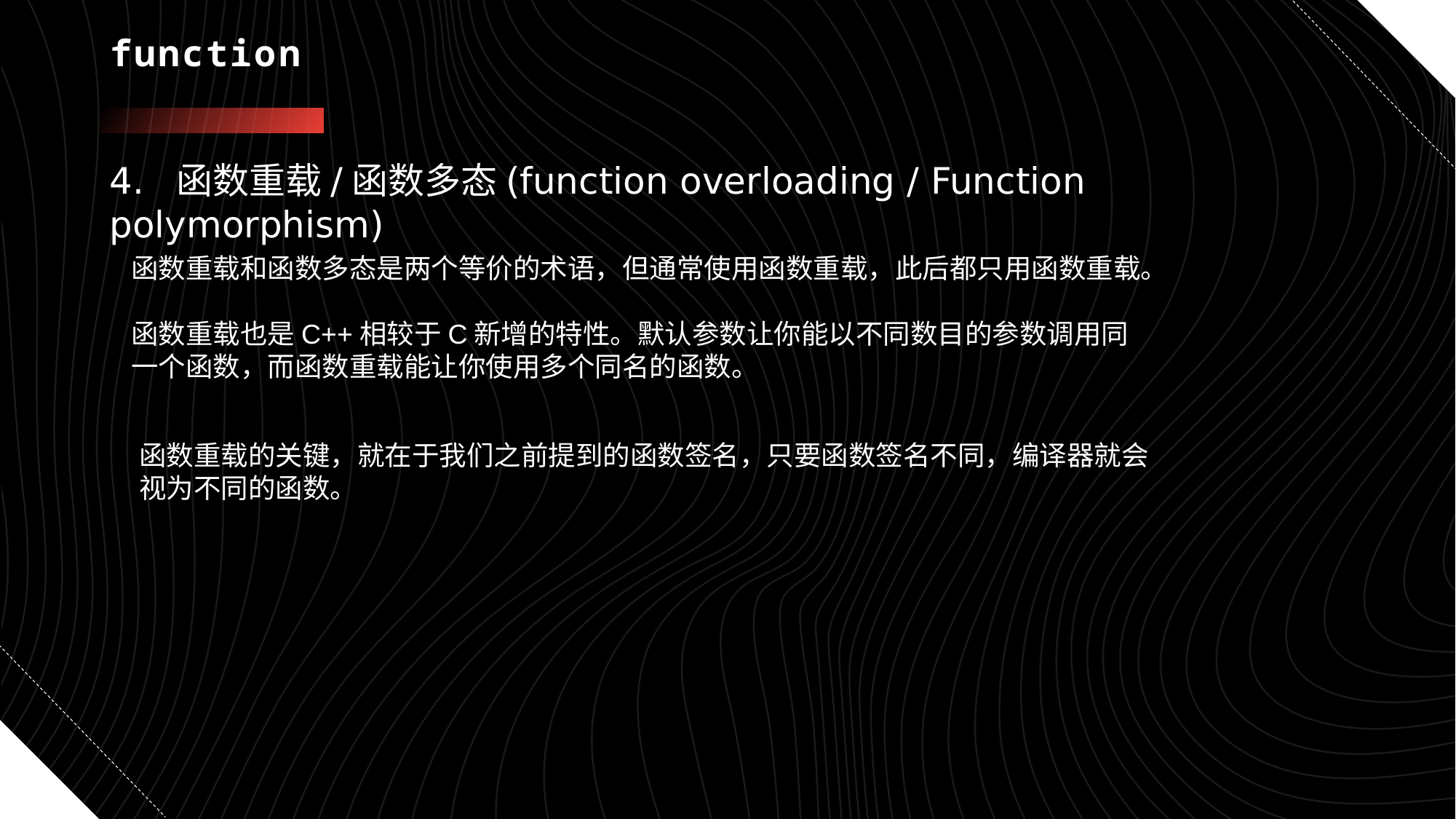

# function
4.  函数重载/函数多态(function overloading / Function polymorphism)
函数重载和函数多态是两个等价的术语，但通常使用函数重载，此后都只用函数重载。

函数重载也是C++相较于C新增的特性。默认参数让你能以不同数目的参数调用同一个函数，而函数重载能让你使用多个同名的函数。
函数重载的关键，就在于我们之前提到的函数签名，只要函数签名不同，编译器就会视为不同的函数。